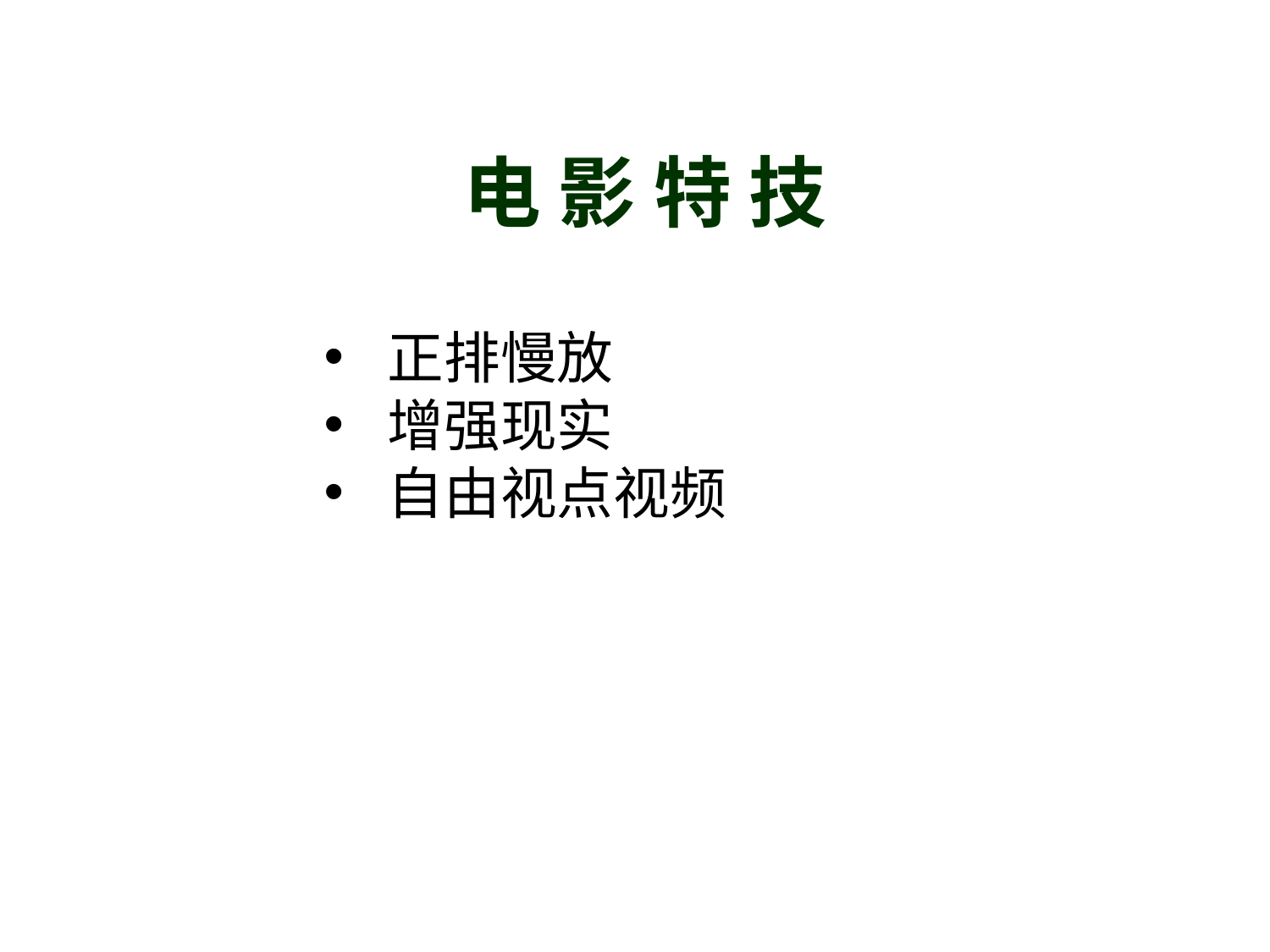

# 电 影 特 技
正排慢放
增强现实
自由视点视频